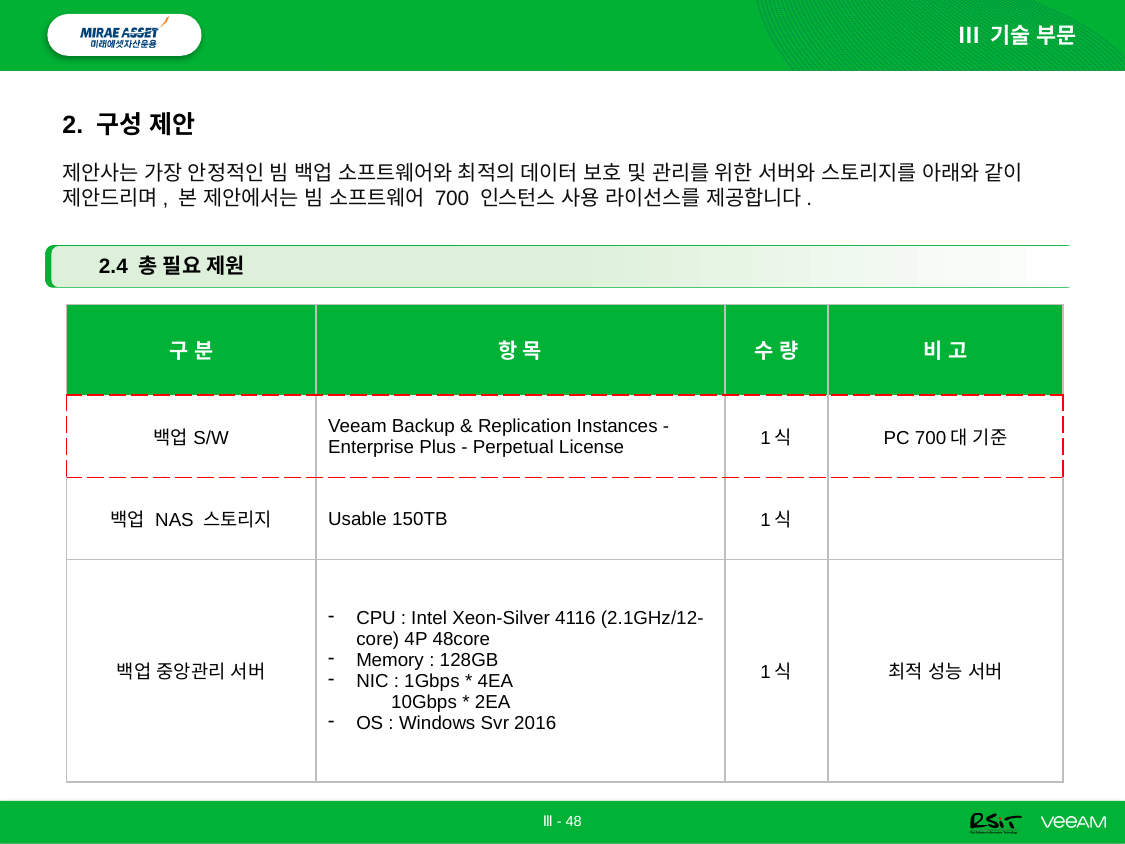

Ⅲ 기술 부문
# 2. 구성 제안
제안사는 가장 안정적인 빔 백업 소프트웨어와 최적의 데이터 보호 및 관리를 위한 서버와 스토리지를 아래와 같이 제안드리며, 본 제안에서는 빔 소프트웨어 700 인스턴스 사용 라이선스를 제공합니다.

2.4 총 필요 제원
| 구 분 | 항 목 | 수 량 | 비 고 |
| --- | --- | --- | --- |
| 백업S/W | Veeam Backup & Replication Instances - Enterprise Plus - Perpetual License | 1식 | PC 700대 기준 |
| 백업 NAS 스토리지 | Usable 150TB | 1식 |  |
| 백업 중앙관리 서버 | CPU : Intel Xeon-Silver 4116 (2.1GHz/12-core) 4P 48core Memory : 128GB NIC : 1Gbps \* 4EA 10Gbps \* 2EA OS : Windows Svr 2016 | 1식 | 최적 성능 서버 |